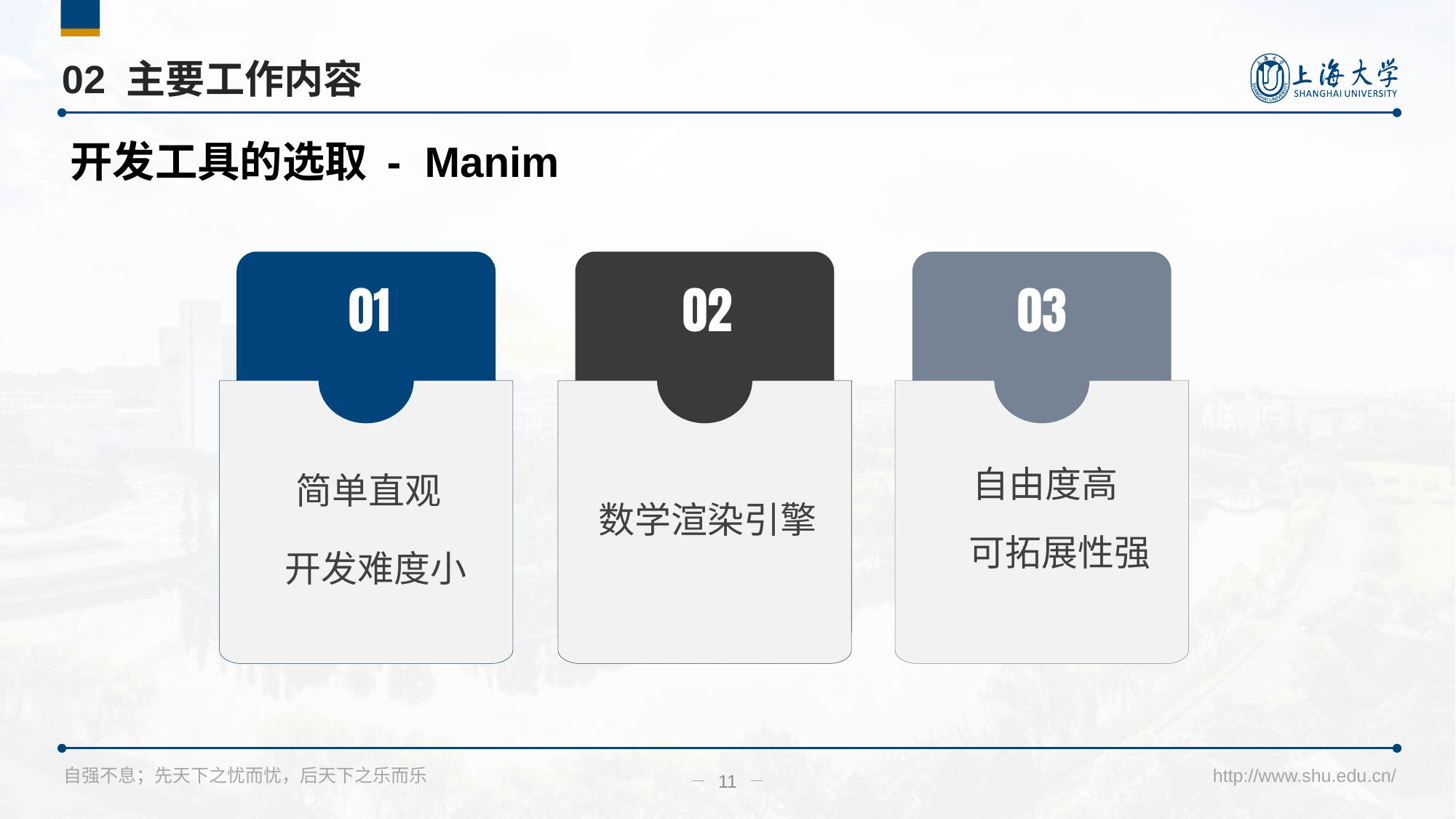

# 02 主要工作内容
开发工具的选取 -  Manim

01

简单直观
开发难度小

02

数学渲染引擎

03

自由度高
可拓展性强
11